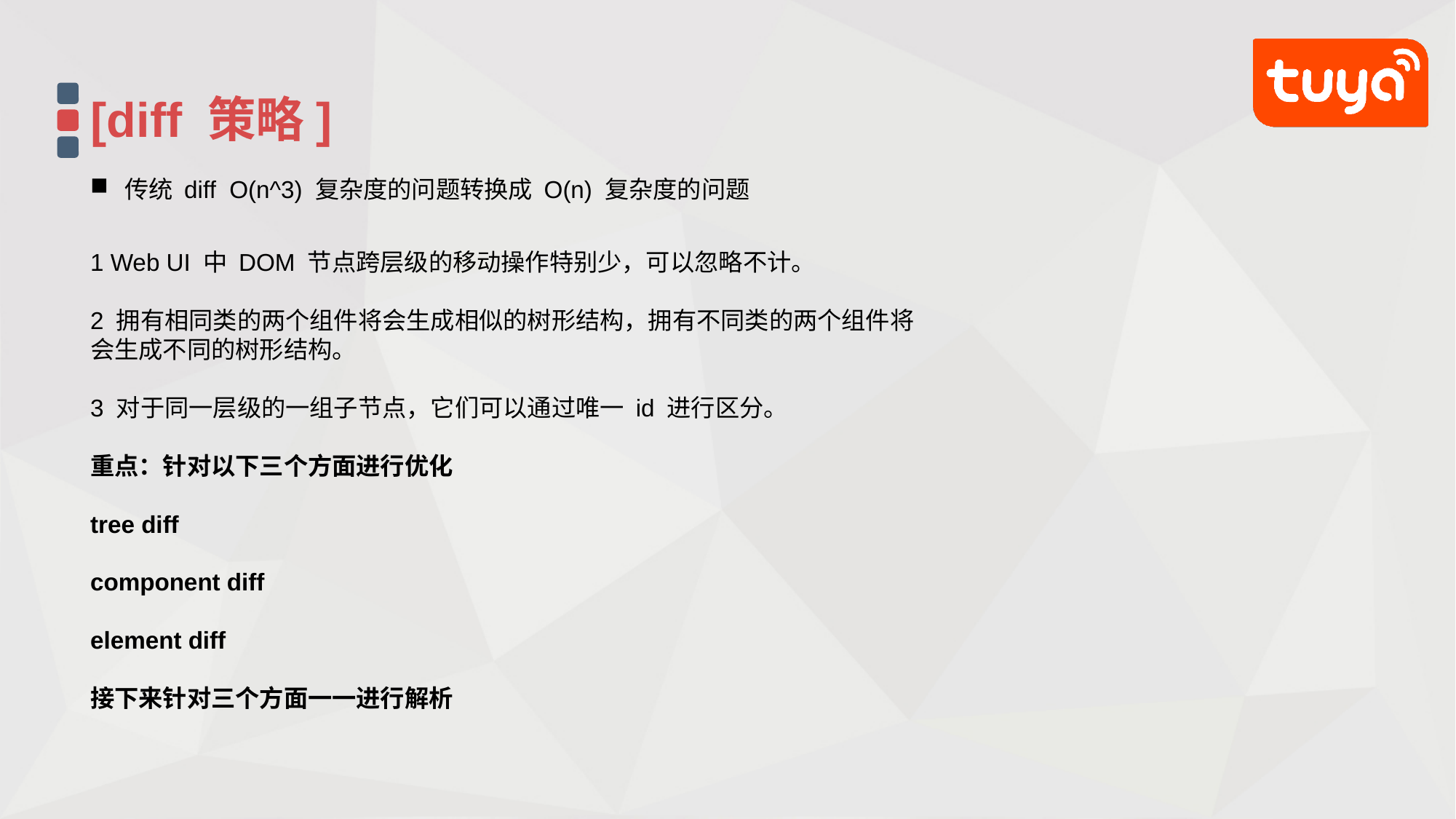

[diff 策略]
传统 diff  O(n^3) 复杂度的问题转换成 O(n) 复杂度的问题

1 Web UI 中 DOM 节点跨层级的移动操作特别少，可以忽略不计。
2 拥有相同类的两个组件将会生成相似的树形结构，拥有不同类的两个组件将会生成不同的树形结构。

3 对于同一层级的一组子节点，它们可以通过唯一 id 进行区分。

重点：针对以下三个方面进行优化

tree diff

component diff
element diff

接下来针对三个方面一一进行解析